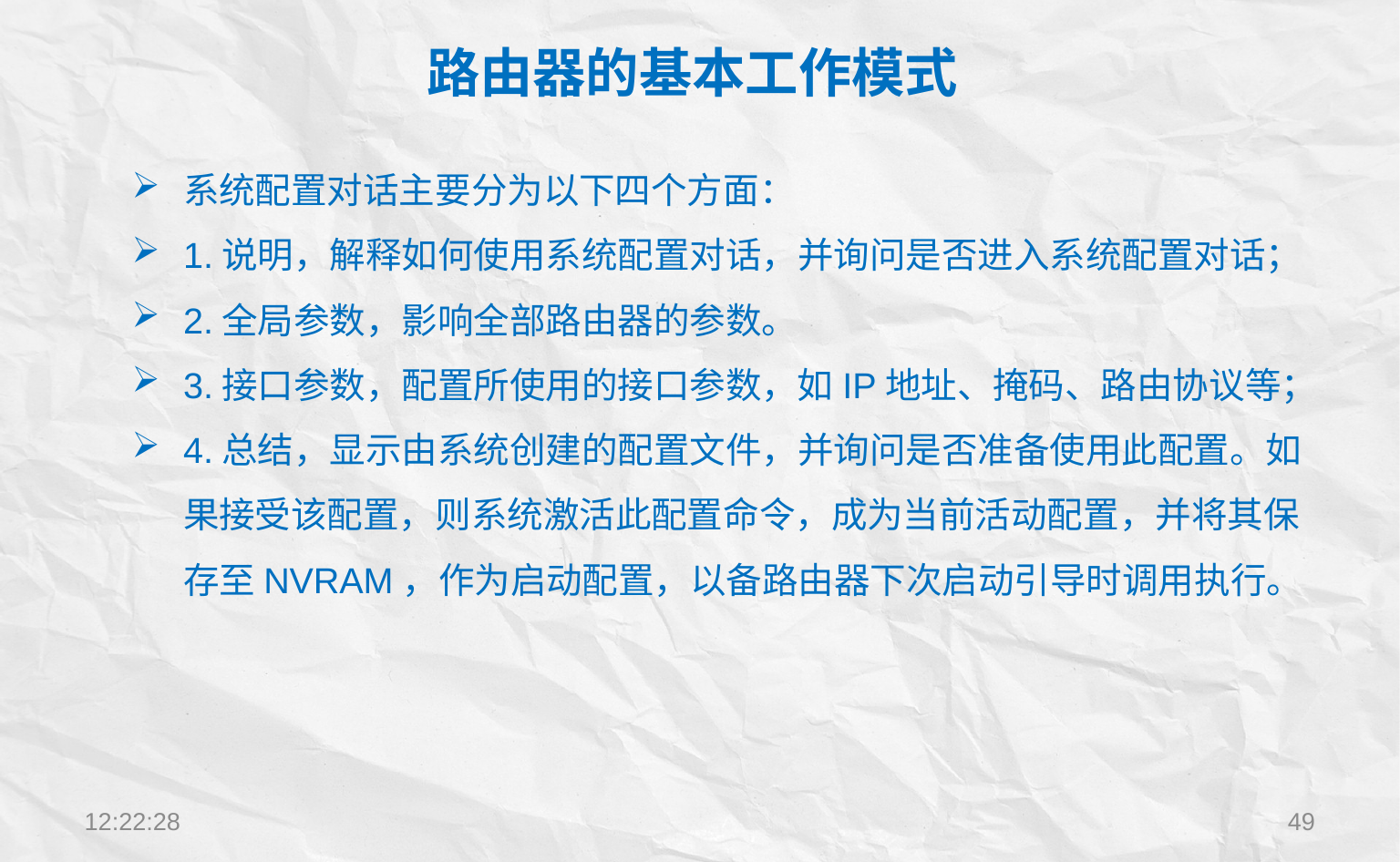

路由器的基本工作模式
系统配置对话主要分为以下四个方面：
1.说明，解释如何使用系统配置对话，并询问是否进入系统配置对话；
2.全局参数，影响全部路由器的参数。
3.接口参数，配置所使用的接口参数，如IP地址、掩码、路由协议等；
4.总结，显示由系统创建的配置文件，并询问是否准备使用此配置。如果接受该配置，则系统激活此配置命令，成为当前活动配置，并将其保存至NVRAM，作为启动配置，以备路由器下次启动引导时调用执行。

12:22:28
49